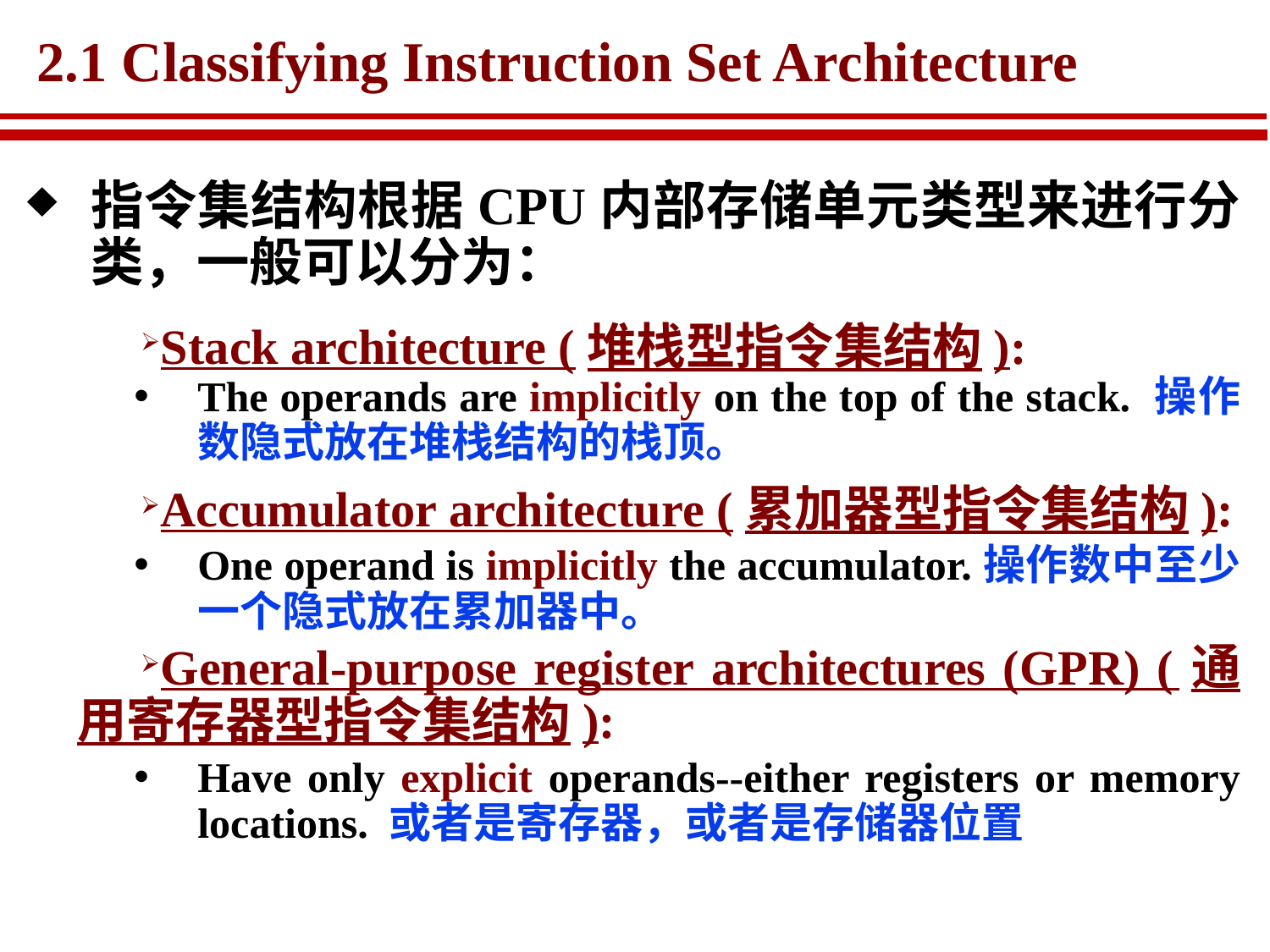

# 2.1 Classifying Instruction Set Architecture
指令集结构根据CPU内部存储单元类型来进行分类，一般可以分为：
Stack architecture (堆栈型指令集结构):
The operands are implicitly on the top of the stack. 操作数隐式放在堆栈结构的栈顶。
Accumulator architecture (累加器型指令集结构):
One operand is implicitly the accumulator.操作数中至少一个隐式放在累加器中。
General-purpose register architectures (GPR) (通用寄存器型指令集结构):
Have only explicit operands--either registers or memory locations. 或者是寄存器，或者是存储器位置